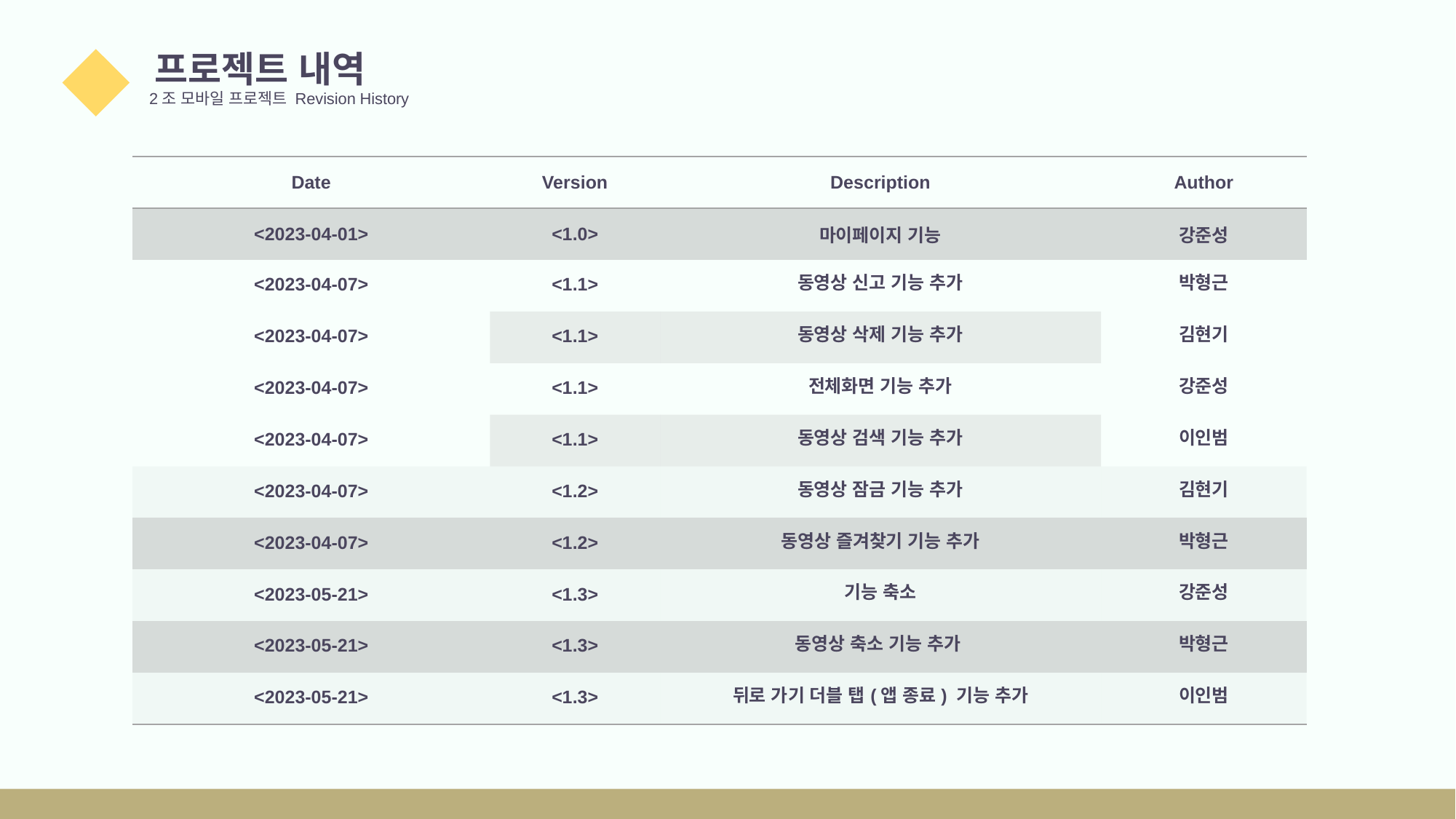

프로젝트 내역
2조 모바일 프로젝트 Revision History

02
| Date | Version | Description | Author |
| --- | --- | --- | --- |
| <2023-04-01> | <1.0> | 마이페이지 기능 | 강준성 |
| <2023-04-07> | <1.1> | 동영상 신고 기능 추가 | 박형근 |
| <2023-04-07> | <1.1> | 동영상 삭제 기능 추가 | 김현기 |
| <2023-04-07> | <1.1> | 전체화면 기능 추가 | 강준성 |
| <2023-04-07> | <1.1> | 동영상 검색 기능 추가 | 이인범 |
| <2023-04-07> | <1.2> | 동영상 잠금 기능 추가 | 김현기 |
| <2023-04-07> | <1.2> | 동영상 즐겨찾기 기능 추가 | 박형근 |
| <2023-05-21> | <1.3> | 기능 축소 | 강준성 |
| <2023-05-21> | <1.3> | 동영상 축소 기능 추가 | 박형근 |
| <2023-05-21> | <1.3> | 뒤로 가기 더블 탭(앱 종료) 기능 추가 | 이인범 |